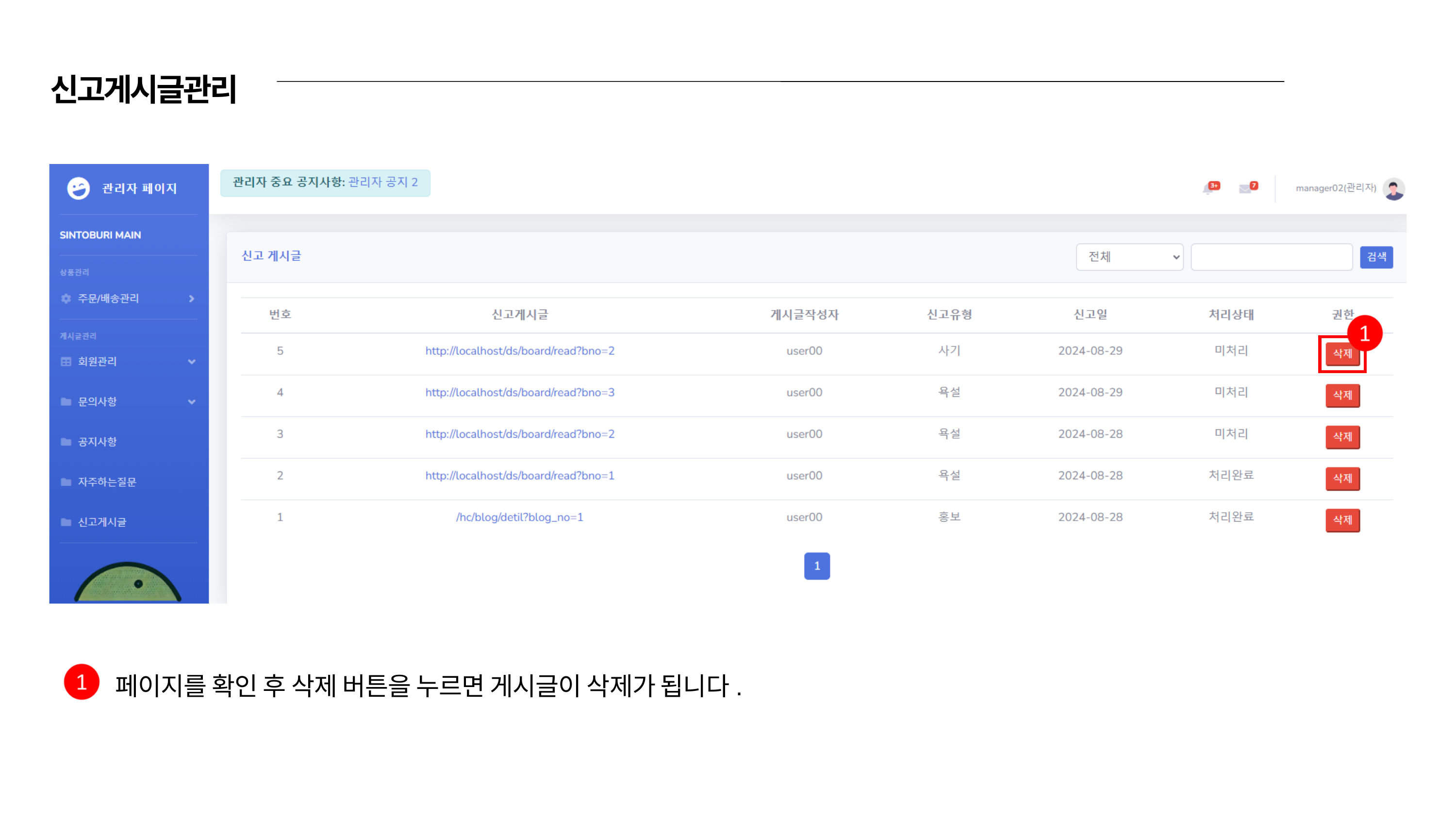

신고게시글관리

페이지를 확인 후 삭제 버튼을 누르면 게시글이 삭제가 됩니다.